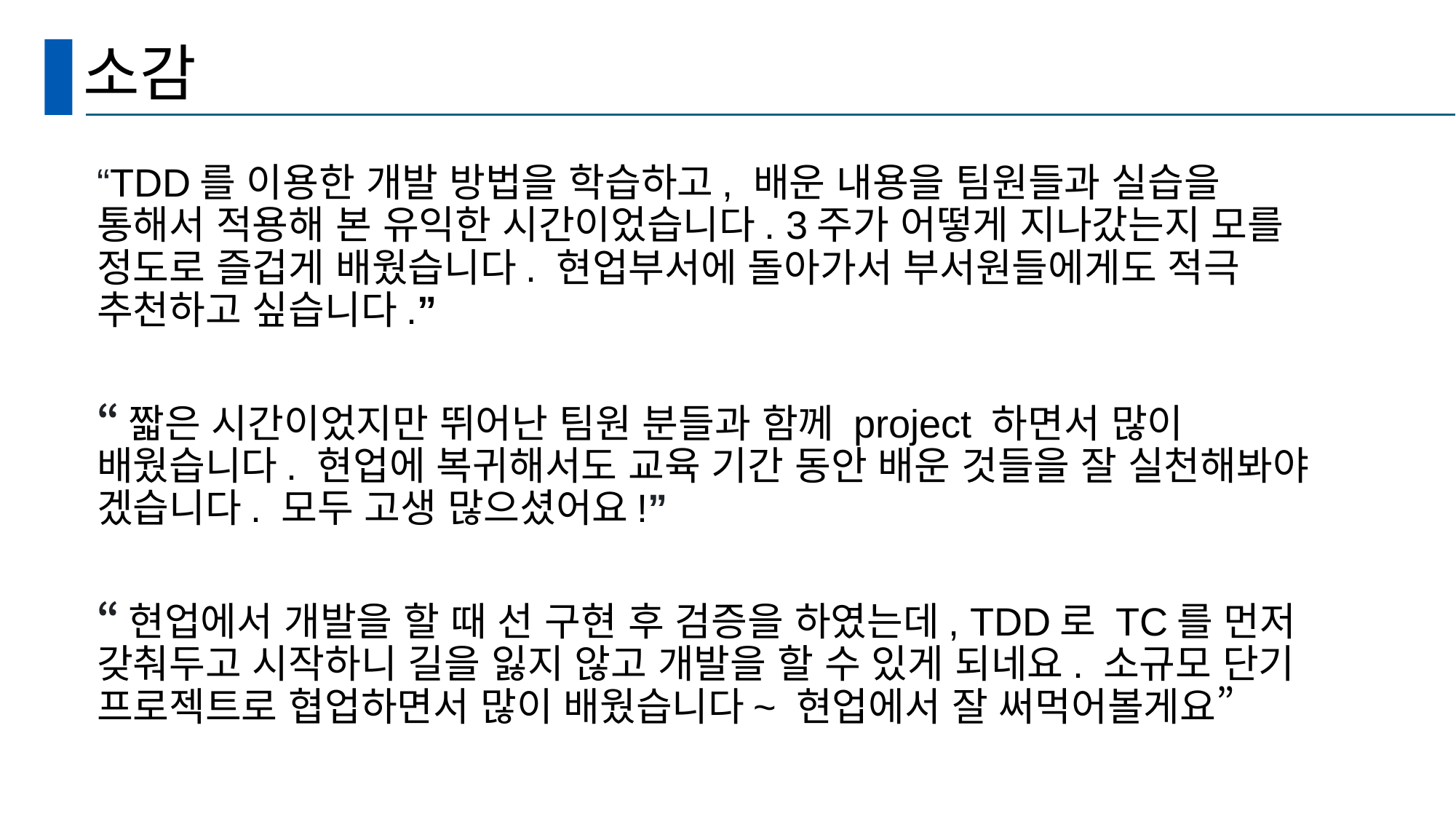

# 소감
“TDD를 이용한 개발 방법을 학습하고, 배운 내용을 팀원들과 실습을 통해서 적용해 본 유익한 시간이었습니다. 3주가 어떻게 지나갔는지 모를 정도로 즐겁게 배웠습니다. 현업부서에 돌아가서 부서원들에게도 적극 추천하고 싶습니다.”

“짧은 시간이었지만 뛰어난 팀원 분들과 함께 project 하면서 많이 배웠습니다. 현업에 복귀해서도 교육 기간 동안 배운 것들을 잘 실천해봐야 겠습니다. 모두 고생 많으셨어요!”

“현업에서 개발을 할 때 선 구현 후 검증을 하였는데, TDD로 TC를 먼저 갖춰두고 시작하니 길을 잃지 않고 개발을 할 수 있게 되네요. 소규모 단기 프로젝트로 협업하면서 많이 배웠습니다~ 현업에서 잘 써먹어볼게요”